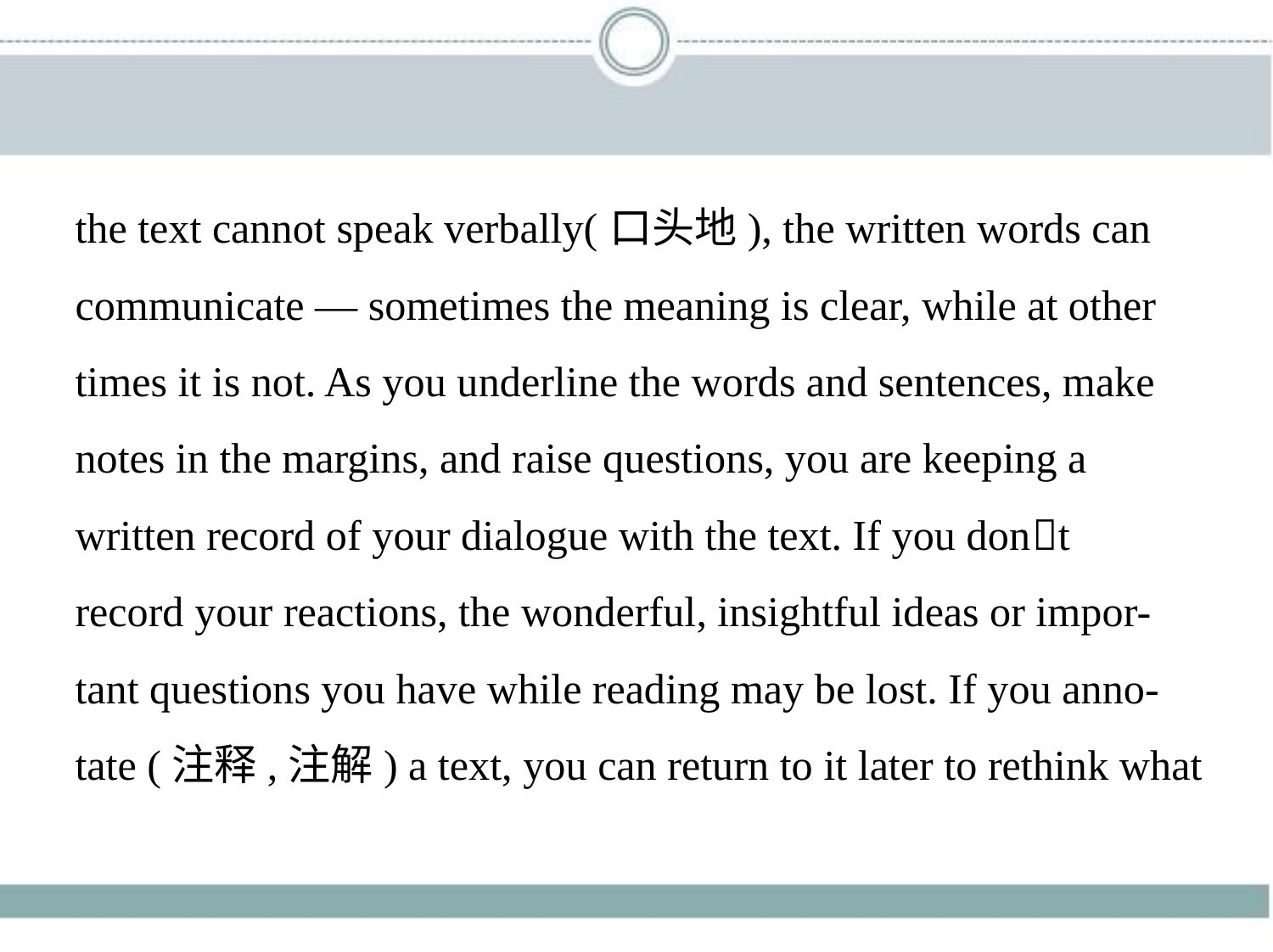

the text cannot speak verbally(口头地), the written words can
communicate — sometimes the meaning is clear, while at other
times it is not. As you underline the words and sentences, make
notes in the margins, and raise questions, you are keeping a
written record of your dialogue with the text. If you don􀆳t
record your reactions, the wonderful, insightful ideas or impor-
tant questions you have while reading may be lost. If you anno-
tate (注释,注解) a text, you can return to it later to rethink what